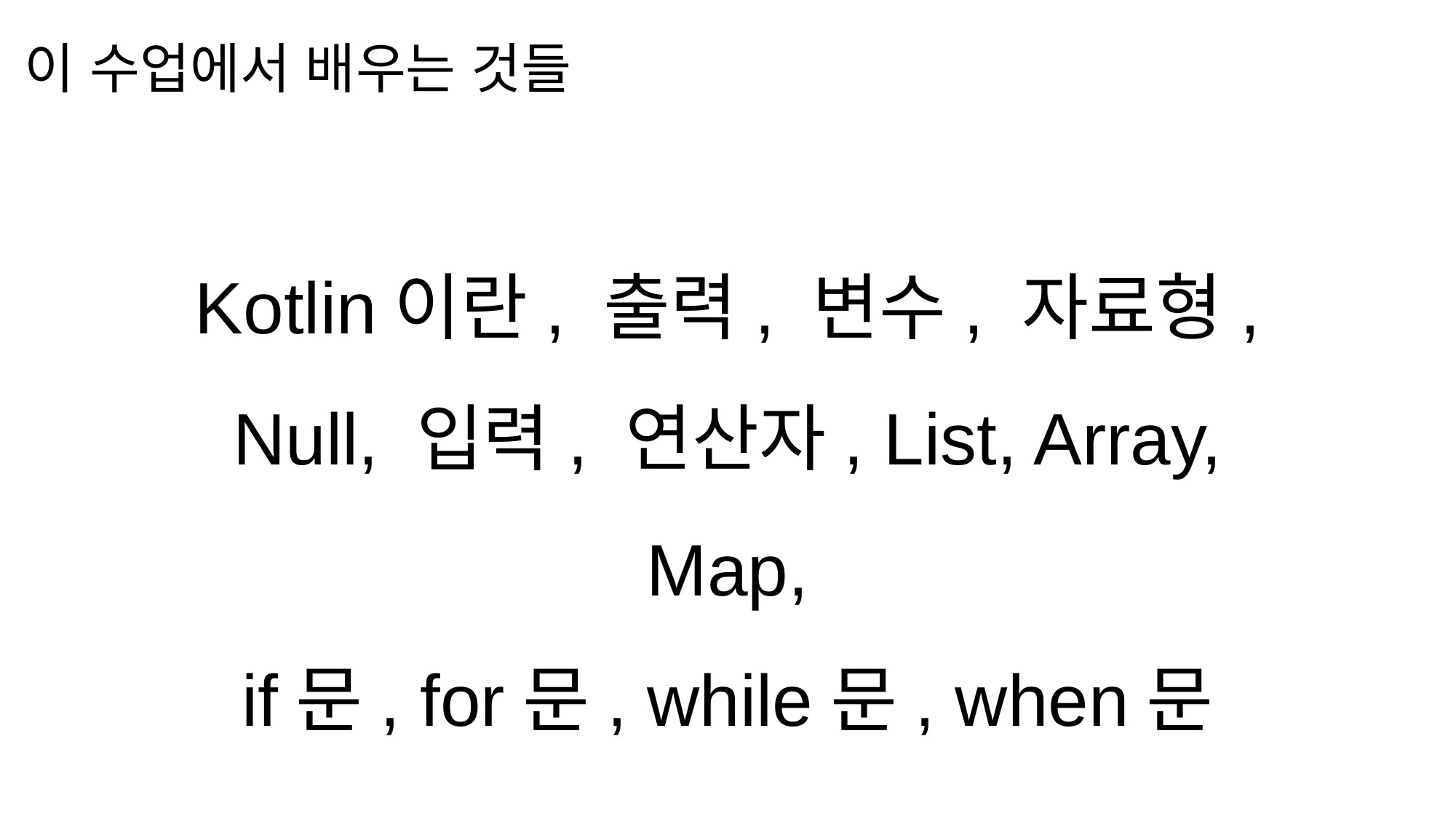

이 수업에서 배우는 것들
나눔스퀘어OTF ExtraBold
나눔스퀘어OTF Bold
나눔스퀘어OTF
Kotlin이란, 출력, 변수, 자료형, Null, 입력, 연산자, List, Array, Map,
if문, for문, while문, when문
나눔스퀘어_ac ExtraBold
나눔스퀘어_ac Bold
나눔스퀘어_ac
나눔스퀘어 ExtraBold
나눔스퀘어 Bold
나눔스퀘어
나눔스퀘어 Light